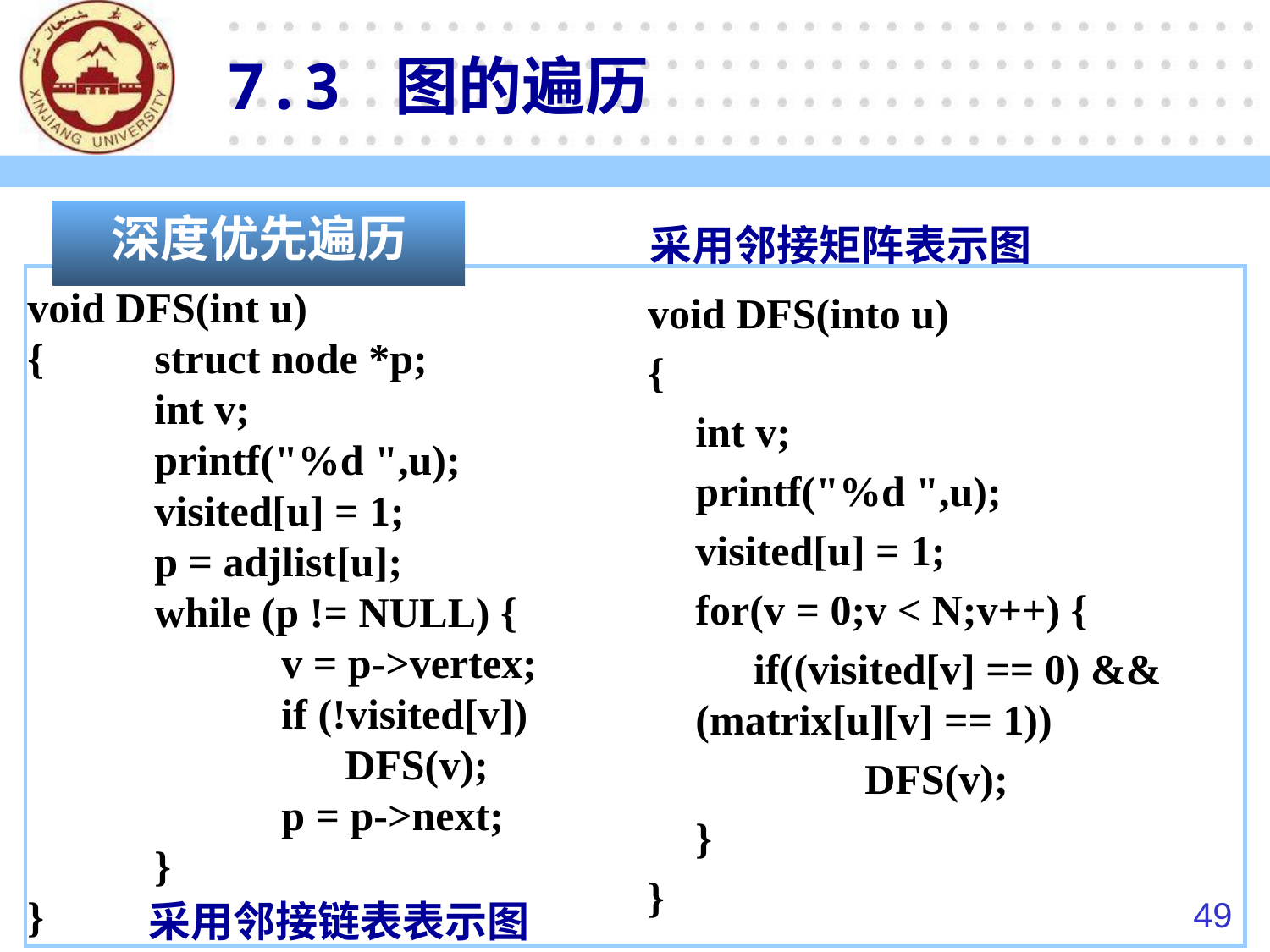

7.3 图的遍历
深度优先遍历
采用邻接矩阵表示图

void DFS(int u)
{	struct node *p;
	int v;
	printf("%d ",u);
	visited[u] = 1;
	p = adjlist[u];
	while (p != NULL) {
		v = p->vertex;
		if (!visited[v])
   		      DFS(v);
		p = p->next;
	}
}
采用邻接链表表示图
void DFS(into u)
{
	int v;
	printf("%d ",u);
	visited[u] = 1;
	for(v = 0;v < N;v++) {
          if((visited[v] == 0) && (matrix[u][v] == 1))
		    DFS(v);
	}
}
49